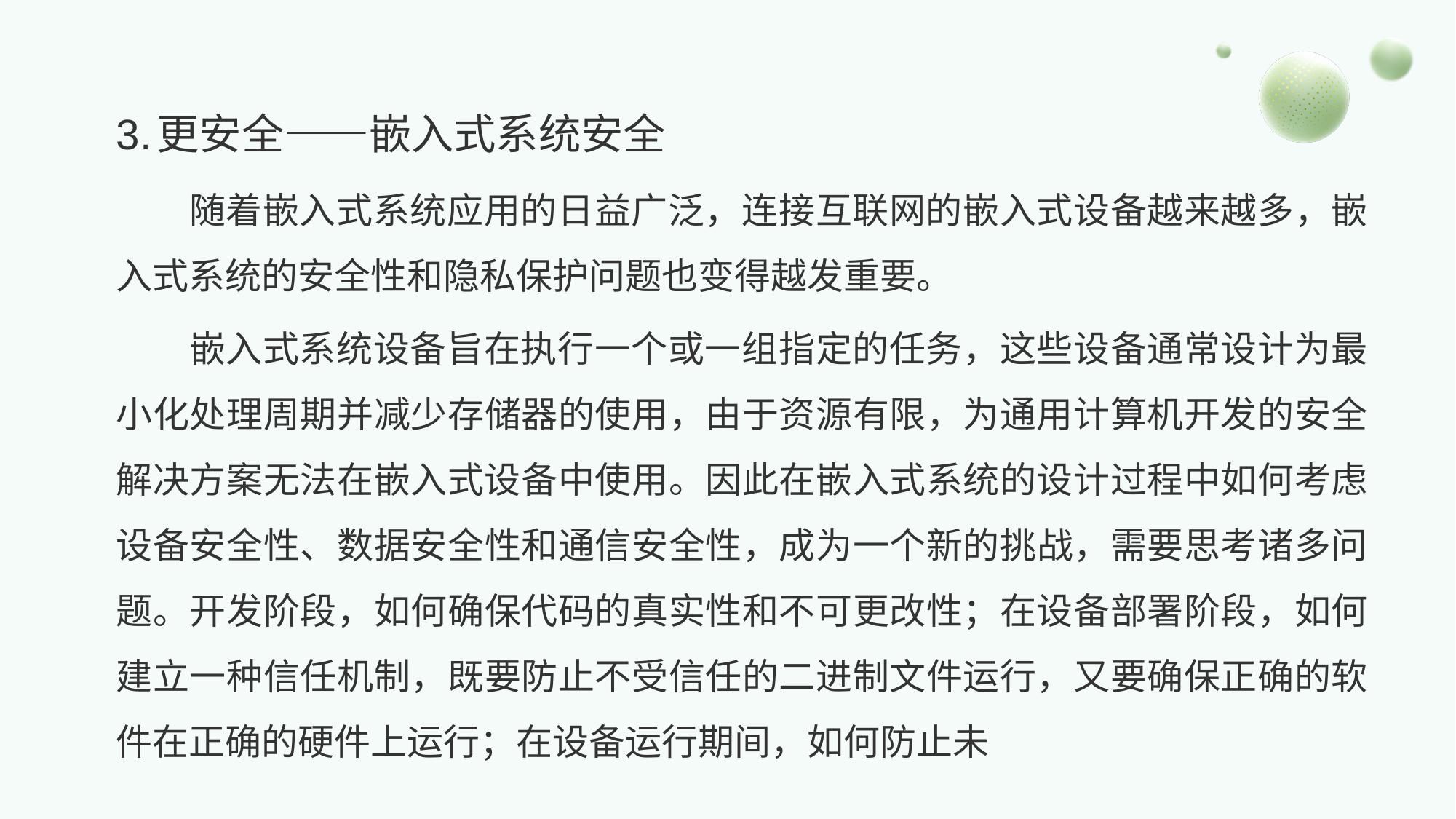

3.	更安全——嵌入式系统安全
随着嵌入式系统应用的日益广泛，连接互联网的嵌入式设备越来越多，嵌入式系统的安全性和隐私保护问题也变得越发重要。
嵌入式系统设备旨在执行一个或一组指定的任务，这些设备通常设计为最小化处理周期并减少存储器的使用，由于资源有限，为通用计算机开发的安全解决方案无法在嵌入式设备中使用。因此在嵌入式系统的设计过程中如何考虑设备安全性、数据安全性和通信安全性，成为一个新的挑战，需要思考诸多问题。开发阶段，如何确保代码的真实性和不可更改性；在设备部署阶段，如何建立一种信任机制，既要防止不受信任的二进制文件运行，又要确保正确的软件在正确的硬件上运行；在设备运行期间，如何防止未